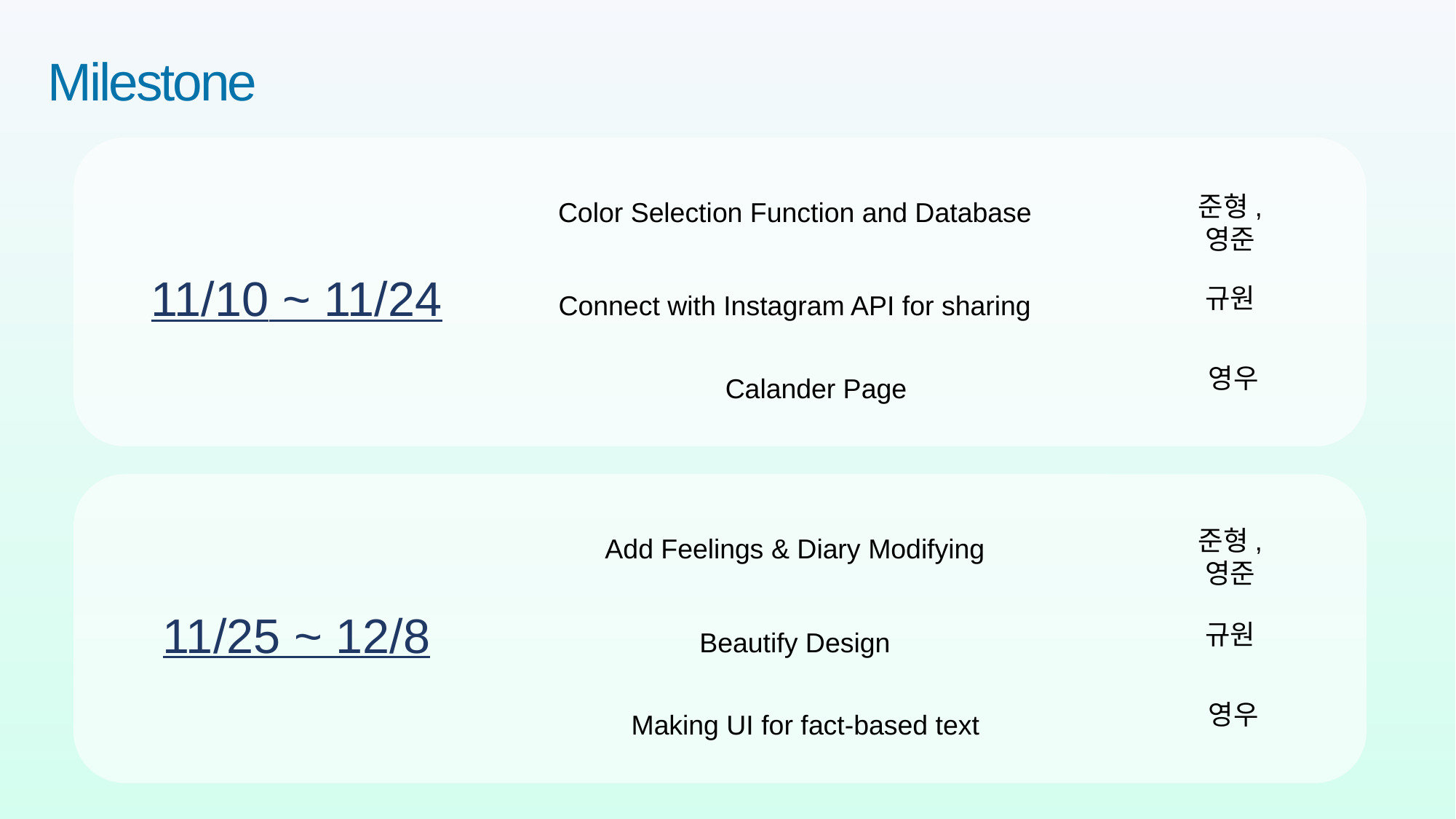

Milestone

Color Selection Function and Database
준형, 영준
11/10 ~ 11/24
Connect with Instagram API for sharing
규원
Calander Page
영우

Add Feelings & Diary Modifying
준형, 영준
11/25 ~ 12/8
Beautify Design
규원
Making UI for fact-based text
영우